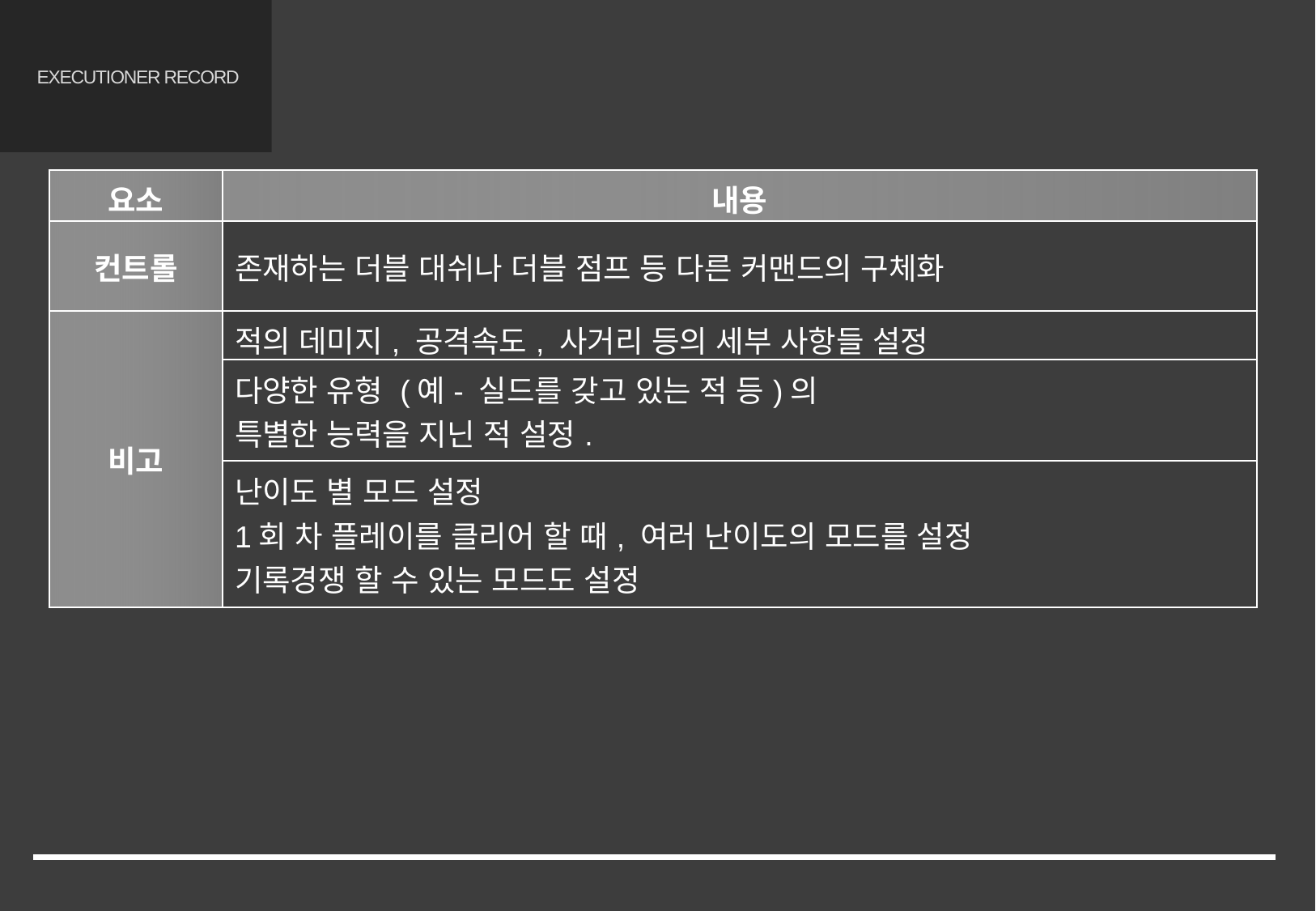

추후 계획
# EXECUTIONER RECORD
| 요소 | 내용 |
| --- | --- |
| 컨트롤 | 존재하는 더블 대쉬나 더블 점프 등 다른 커맨드의 구체화 |
| 비고 | 적의 데미지, 공격속도, 사거리 등의 세부 사항들 설정 |
|  | 다양한 유형 (예- 실드를 갖고 있는 적 등)의 특별한 능력을 지닌 적 설정. |
|  | 난이도 별 모드 설정 1회 차 플레이를 클리어 할 때, 여러 난이도의 모드를 설정 기록경쟁 할 수 있는 모드도 설정 |
63/65